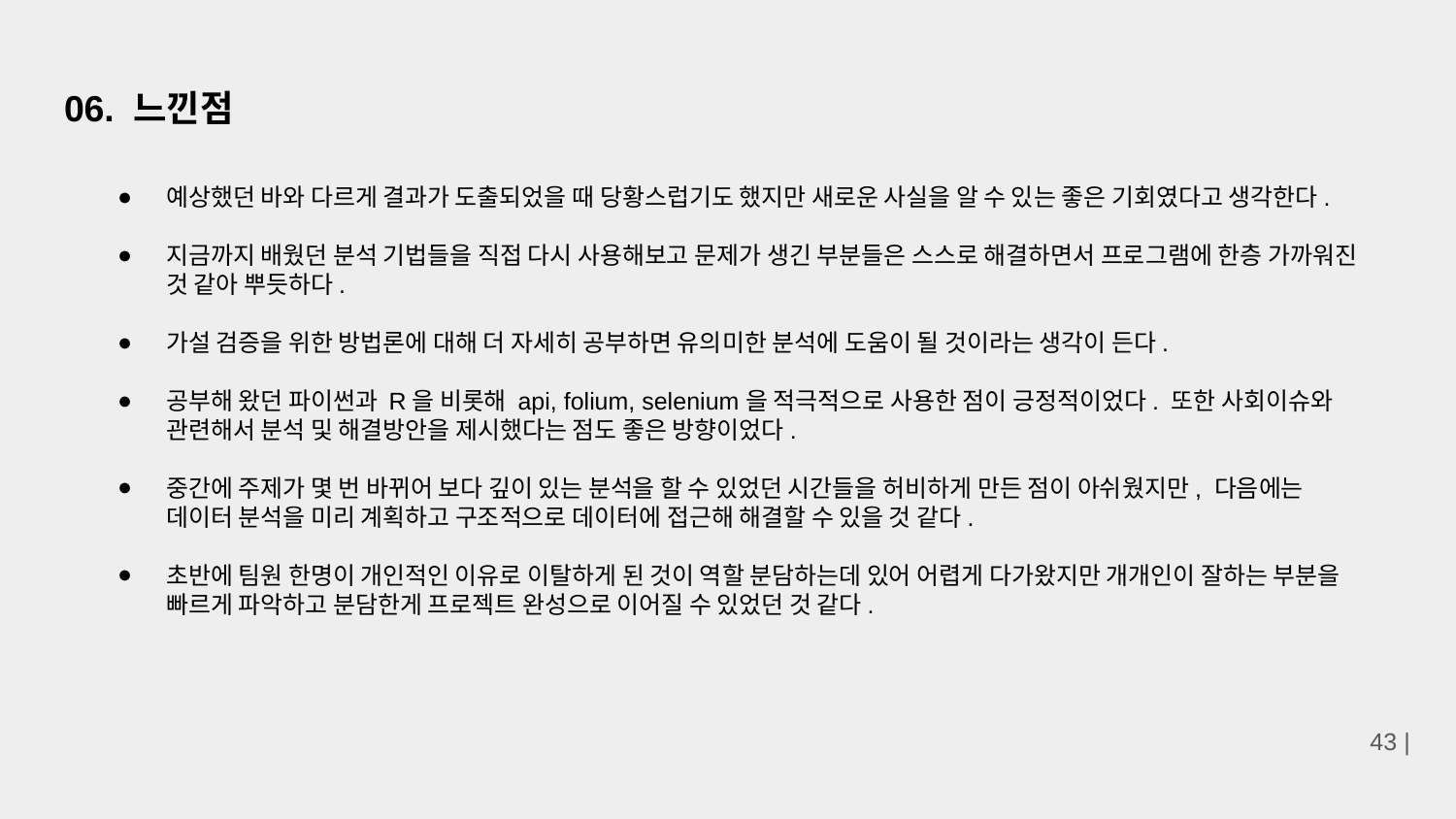

# 06. 느낀점
예상했던 바와 다르게 결과가 도출되었을 때 당황스럽기도 했지만 새로운 사실을 알 수 있는 좋은 기회였다고 생각한다.

지금까지 배웠던 분석 기법들을 직접 다시 사용해보고 문제가 생긴 부분들은 스스로 해결하면서 프로그램에 한층 가까워진 것 같아 뿌듯하다.

가설 검증을 위한 방법론에 대해 더 자세히 공부하면 유의미한 분석에 도움이 될 것이라는 생각이 든다.

공부해 왔던 파이썬과 R을 비롯해 api, folium, selenium을 적극적으로 사용한 점이 긍정적이었다. 또한 사회이슈와 관련해서 분석 및 해결방안을 제시했다는 점도 좋은 방향이었다.

중간에 주제가 몇 번 바뀌어 보다 깊이 있는 분석을 할 수 있었던 시간들을 허비하게 만든 점이 아쉬웠지만, 다음에는 데이터 분석을 미리 계획하고 구조적으로 데이터에 접근해 해결할 수 있을 것 같다.

초반에 팀원 한명이 개인적인 이유로 이탈하게 된 것이 역할 분담하는데 있어 어렵게 다가왔지만 개개인이 잘하는 부분을 빠르게 파악하고 분담한게 프로젝트 완성으로 이어질 수 있었던 것 같다.

43 |